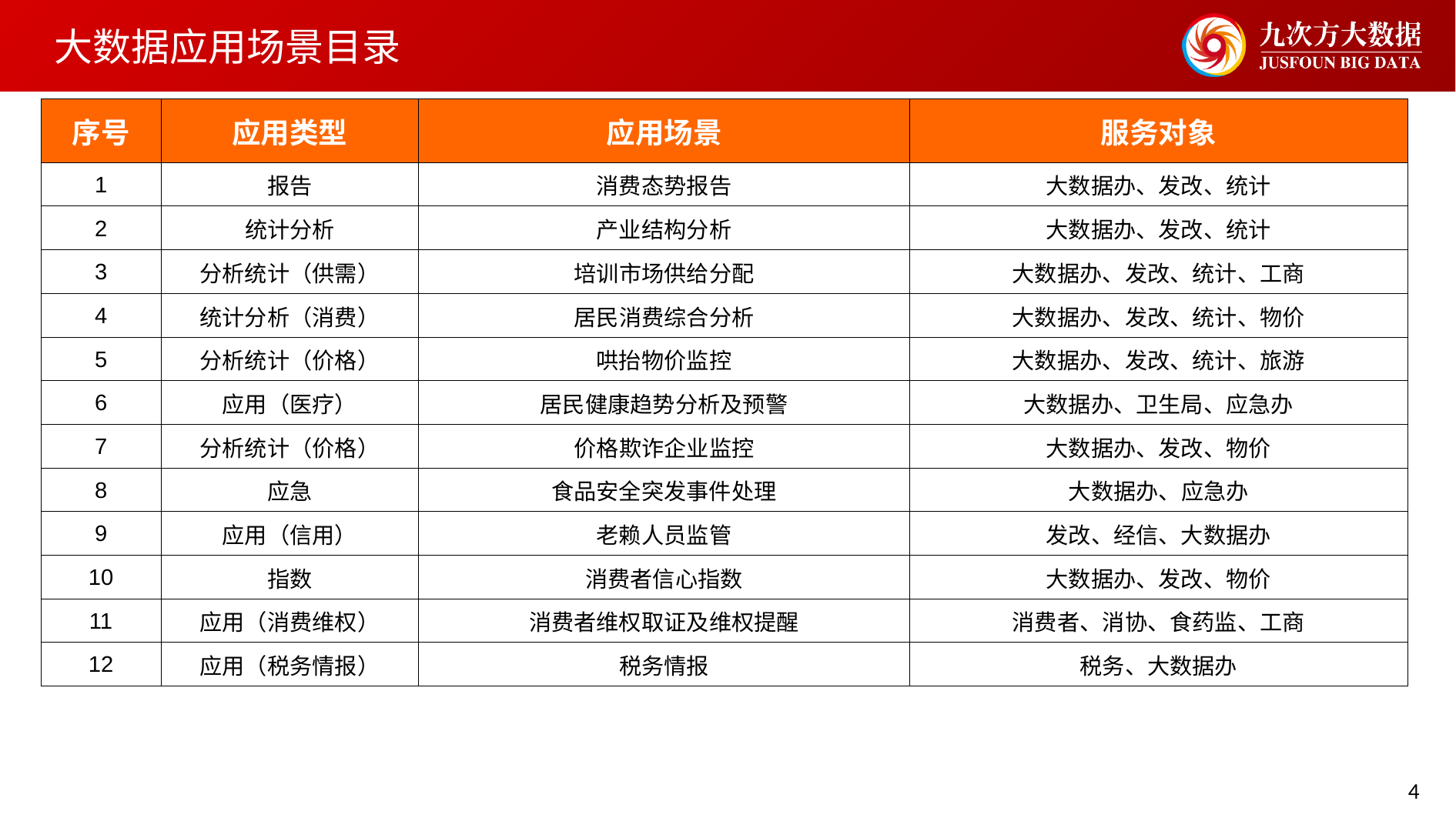

大数据应用场景目录
| 序号 | 应用类型 | 应用场景 | 服务对象 |
| --- | --- | --- | --- |
| 1 | 报告 | 消费态势报告 | 大数据办、发改、统计 |
| 2 | 统计分析 | 产业结构分析 | 大数据办、发改、统计 |
| 3 | 分析统计（供需） | 培训市场供给分配 | 大数据办、发改、统计、工商 |
| 4 | 统计分析（消费） | 居民消费综合分析 | 大数据办、发改、统计、物价 |
| 5 | 分析统计（价格） | 哄抬物价监控 | 大数据办、发改、统计、旅游 |
| 6 | 应用（医疗） | 居民健康趋势分析及预警 | 大数据办、卫生局、应急办 |
| 7 | 分析统计（价格） | 价格欺诈企业监控 | 大数据办、发改、物价 |
| 8 | 应急 | 食品安全突发事件处理 | 大数据办、应急办 |
| 9 | 应用（信用） | 老赖人员监管 | 发改、经信、大数据办 |
| 10 | 指数 | 消费者信心指数 | 大数据办、发改、物价 |
| 11 | 应用（消费维权） | 消费者维权取证及维权提醒 | 消费者、消协、食药监、工商 |
| 12 | 应用（税务情报） | 税务情报 | 税务、大数据办 |
4